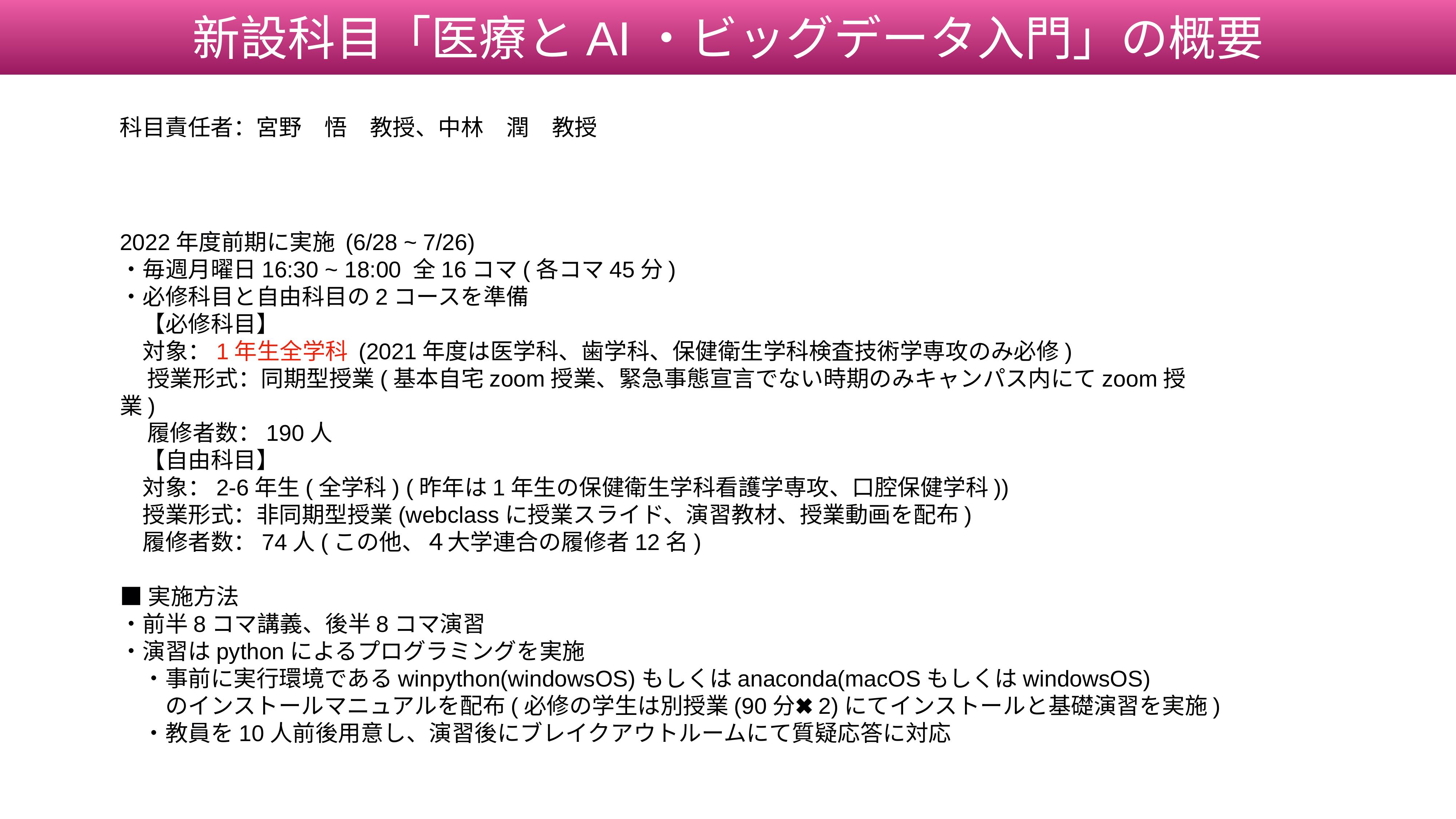

新設科目「医療とAI・ビッグデータ入門」の概要
科目責任者：宮野　悟　教授、中林　潤　教授
2022年度前期に実施 (6/28 ~ 7/26)
・毎週月曜日16:30 ~ 18:00 全16コマ(各コマ45分)
・必修科目と自由科目の2コースを準備
　【必修科目】
　対象：1年生全学科 (2021年度は医学科、歯学科、保健衛生学科検査技術学専攻のみ必修)
授業形式：同期型授業(基本自宅zoom授業、緊急事態宣言でない時期のみキャンパス内にてzoom授業)
履修者数：190人
　【自由科目】
　対象：2-6年生(全学科) (昨年は1年生の保健衛生学科看護学専攻、口腔保健学科))
　授業形式：非同期型授業(webclassに授業スライド、演習教材、授業動画を配布)
　履修者数：74人(この他、４大学連合の履修者12名)

■実施方法
・前半8コマ講義、後半8コマ演習
・演習はpythonによるプログラミングを実施
　・事前に実行環境であるwinpython(windowsOS)もしくはanaconda(macOSもしくはwindowsOS)
　　のインストールマニュアルを配布(必修の学生は別授業(90分✖️2)にてインストールと基礎演習を実施)
　・教員を10人前後用意し、演習後にブレイクアウトルームにて質疑応答に対応